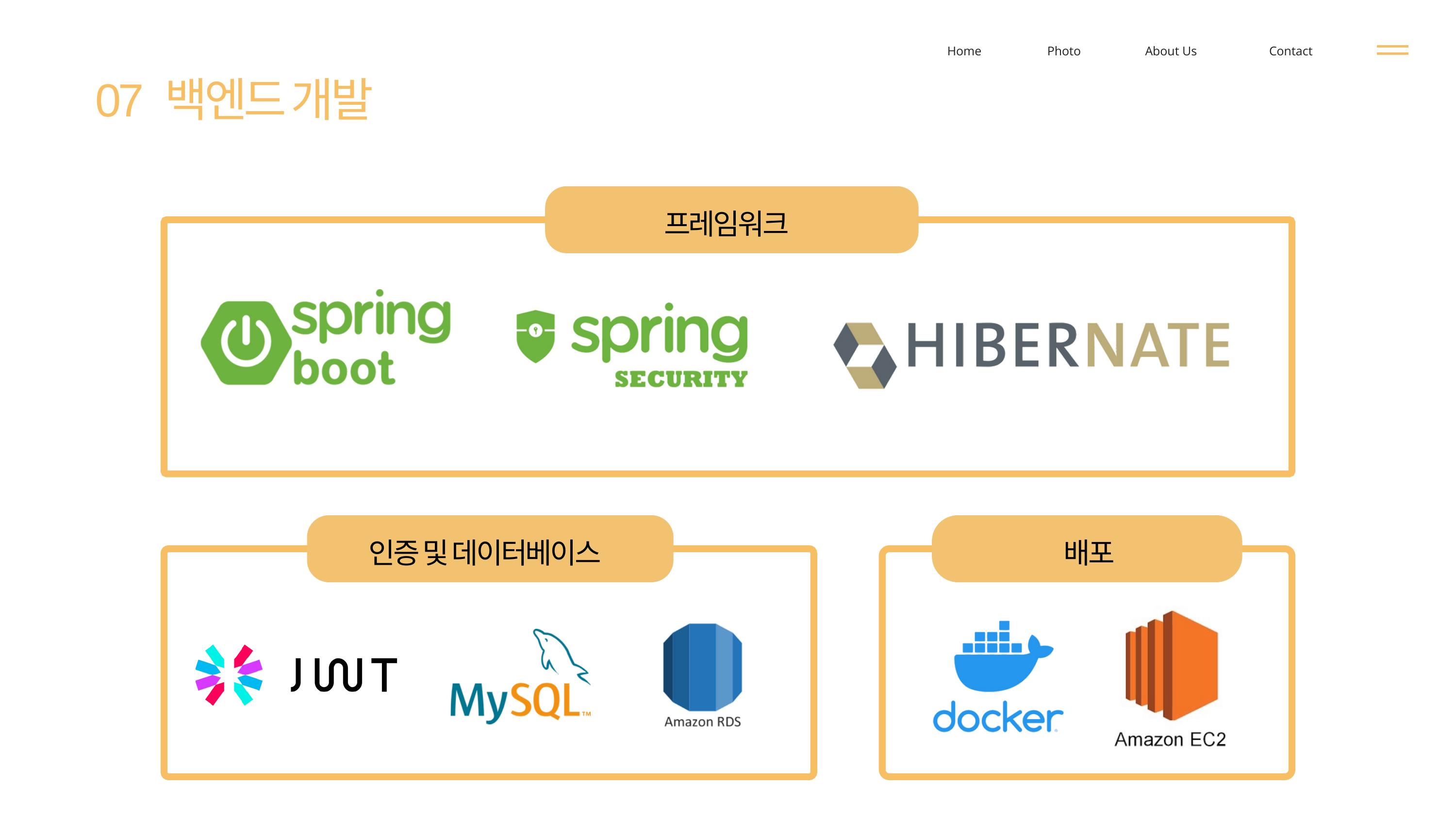

Home
Photo
About Us
Contact

07 백엔드 개발

프레임워크

인증 및 데이터베이스
 배포